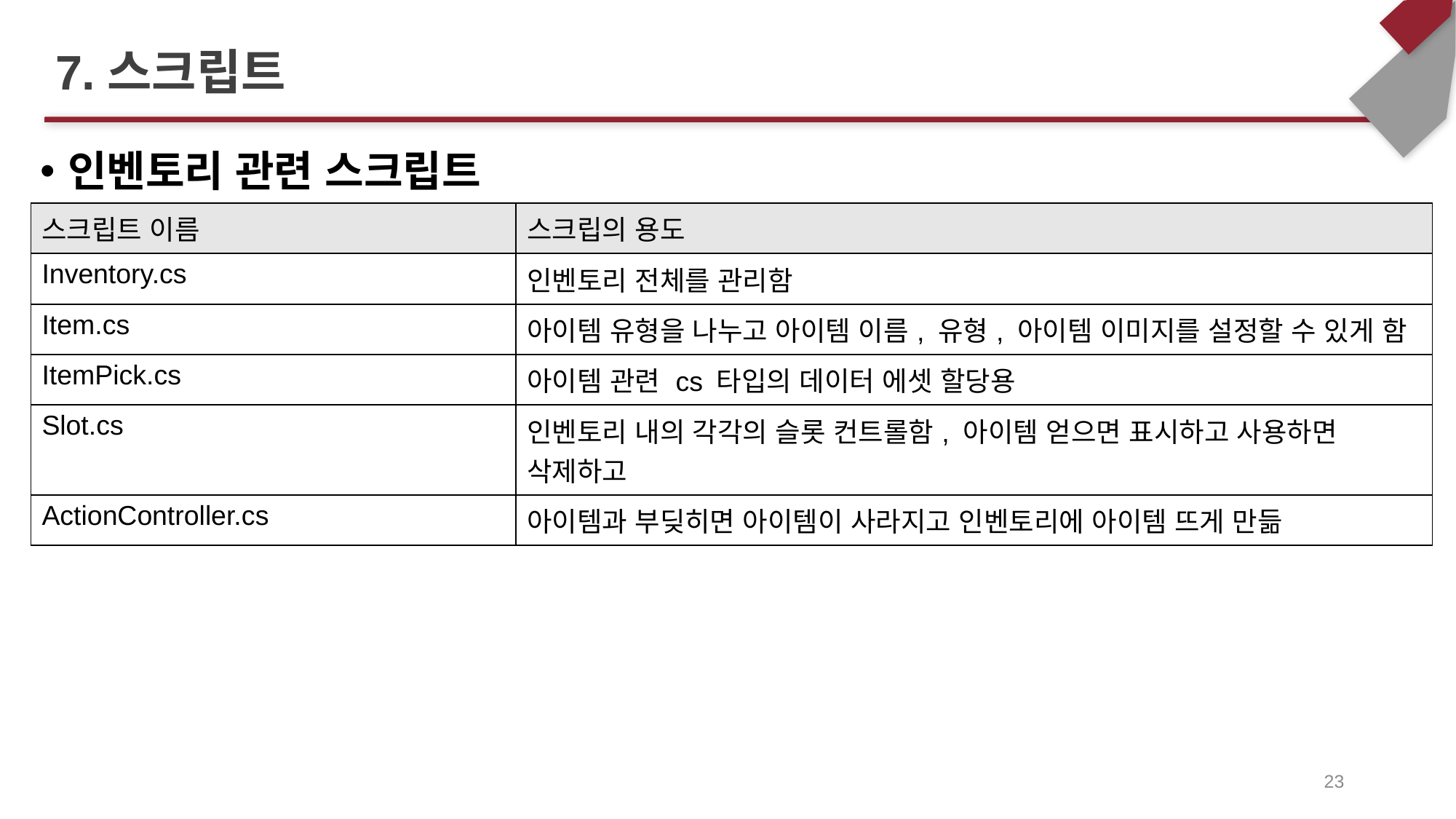

# 7.스크립트
인벤토리 관련 스크립트
| 스크립트 이름 | 스크립의 용도 |
| --- | --- |
| Inventory.cs | 인벤토리 전체를 관리함 |
| Item.cs | 아이템 유형을 나누고 아이템 이름, 유형, 아이템 이미지를 설정할 수 있게 함 |
| ItemPick.cs | 아이템 관련 cs 타입의 데이터 에셋 할당용 |
| Slot.cs | 인벤토리 내의 각각의 슬롯 컨트롤함, 아이템 얻으면 표시하고 사용하면 삭제하고 |
| ActionController.cs | 아이템과 부딪히면 아이템이 사라지고 인벤토리에 아이템 뜨게 만듦 |
23